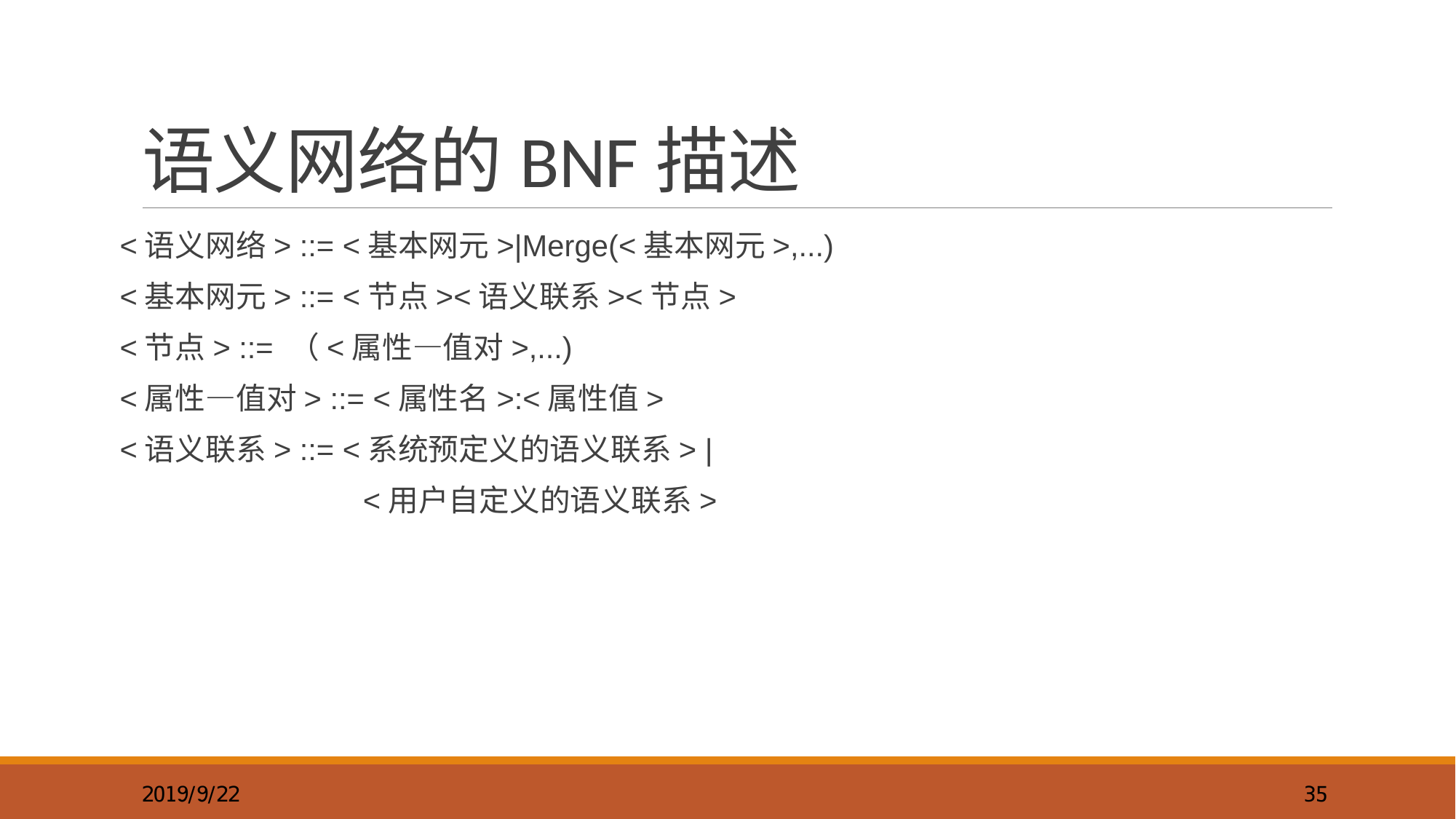

35
# 语义网络的BNF描述
<语义网络> ::= <基本网元>|Merge(<基本网元>,...)
<基本网元> ::= <节点><语义联系><节点>
<节点> ::= （<属性—值对>,...)
<属性—值对> ::= <属性名>:<属性值>
<语义联系> ::= <系统预定义的语义联系> |
		   <用户自定义的语义联系>

2019/9/22